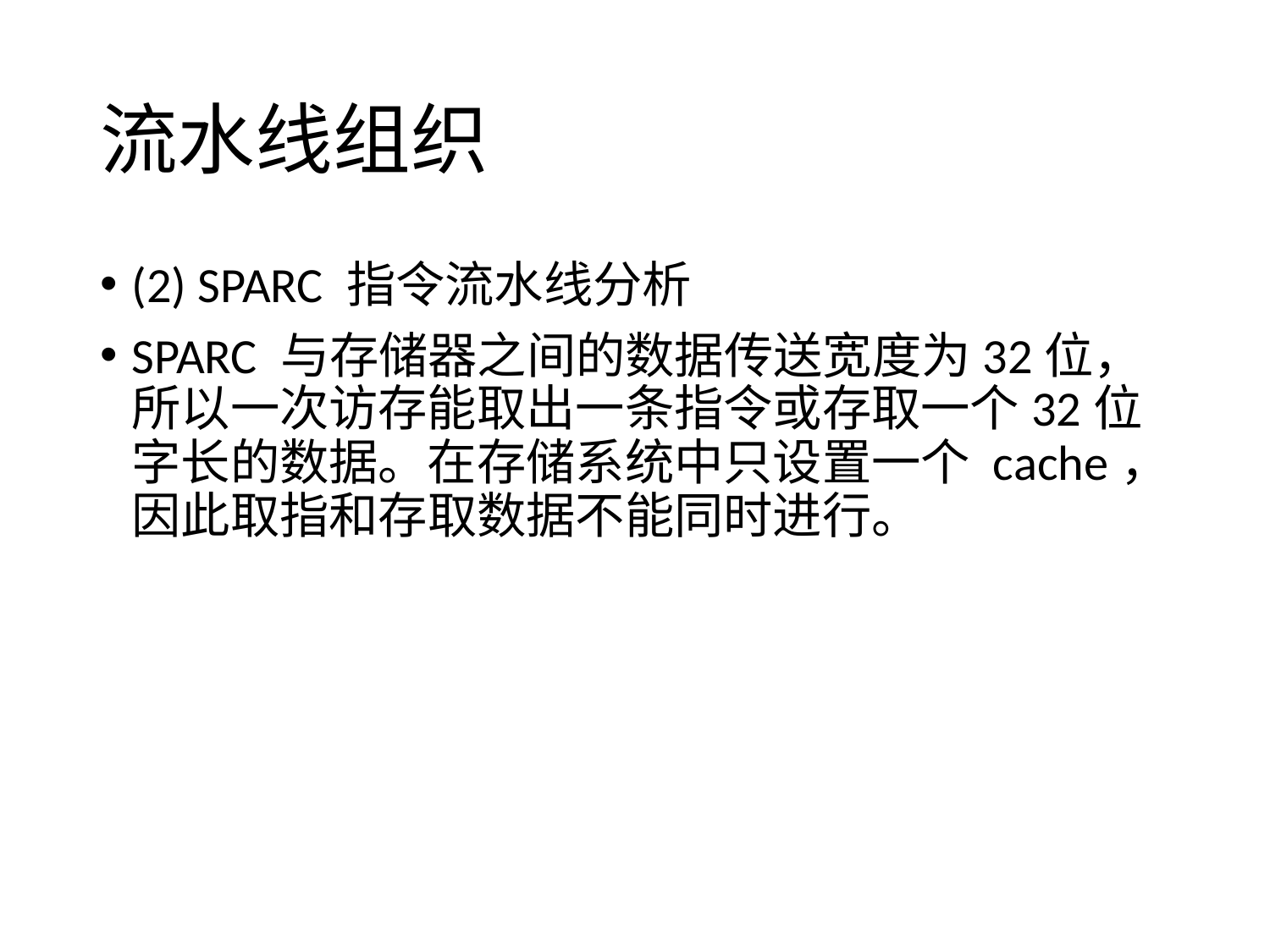

# 流水线组织
(2) SPARC 指令流水线分析
SPARC 与存储器之间的数据传送宽度为32位，所以一次访存能取出一条指令或存取一个32位字长的数据。在存储系统中只设置一个 cache，因此取指和存取数据不能同时进行。